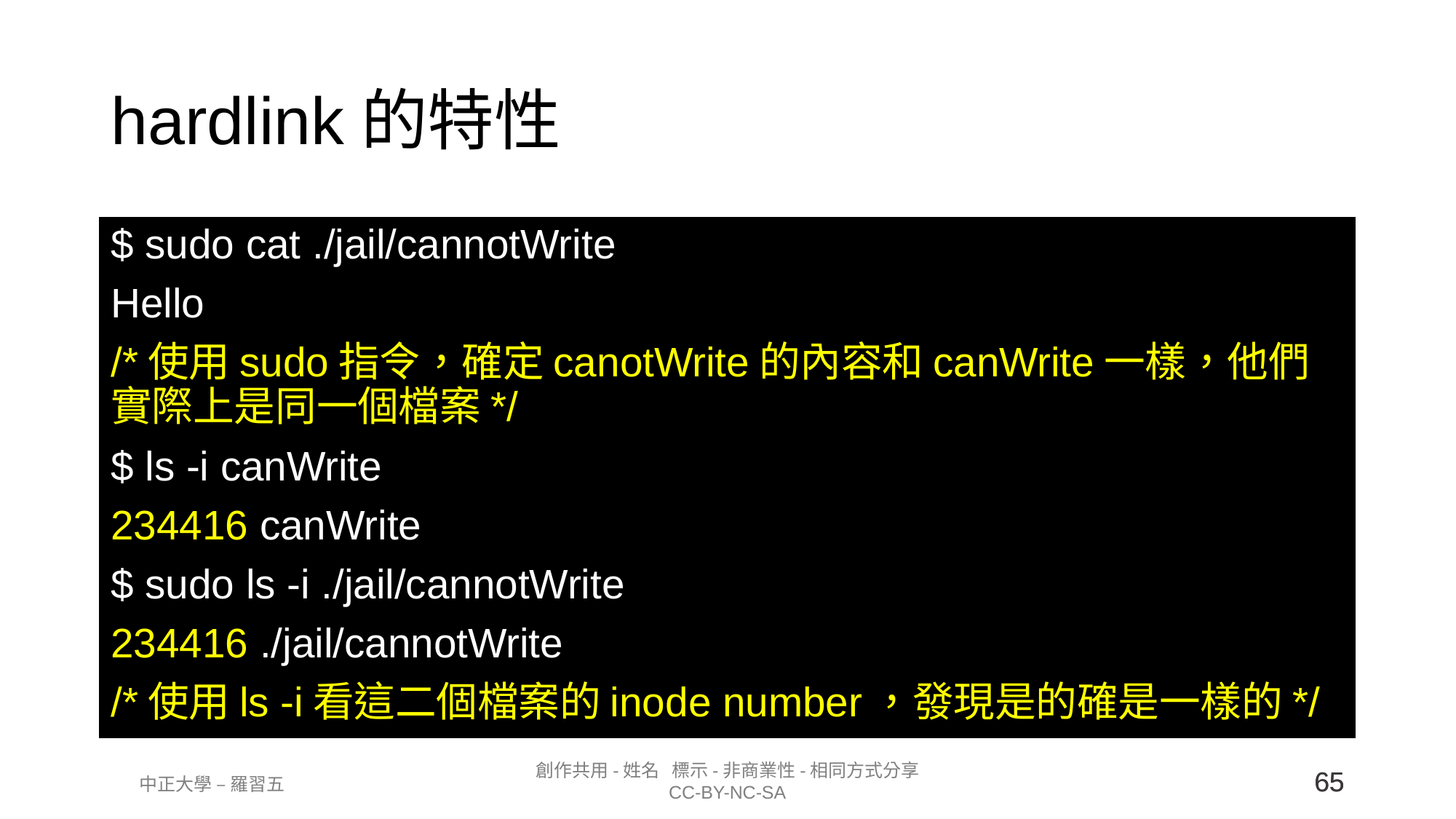

# hardlink的特性
$ sudo cat ./jail/cannotWrite
Hello
/*使用sudo指令，確定canotWrite的內容和canWrite一樣，他們實際上是同一個檔案*/
$ ls -i canWrite
234416 canWrite
$ sudo ls -i ./jail/cannotWrite
234416 ./jail/cannotWrite
/*使用ls -i看這二個檔案的inode number，發現是的確是一樣的*/